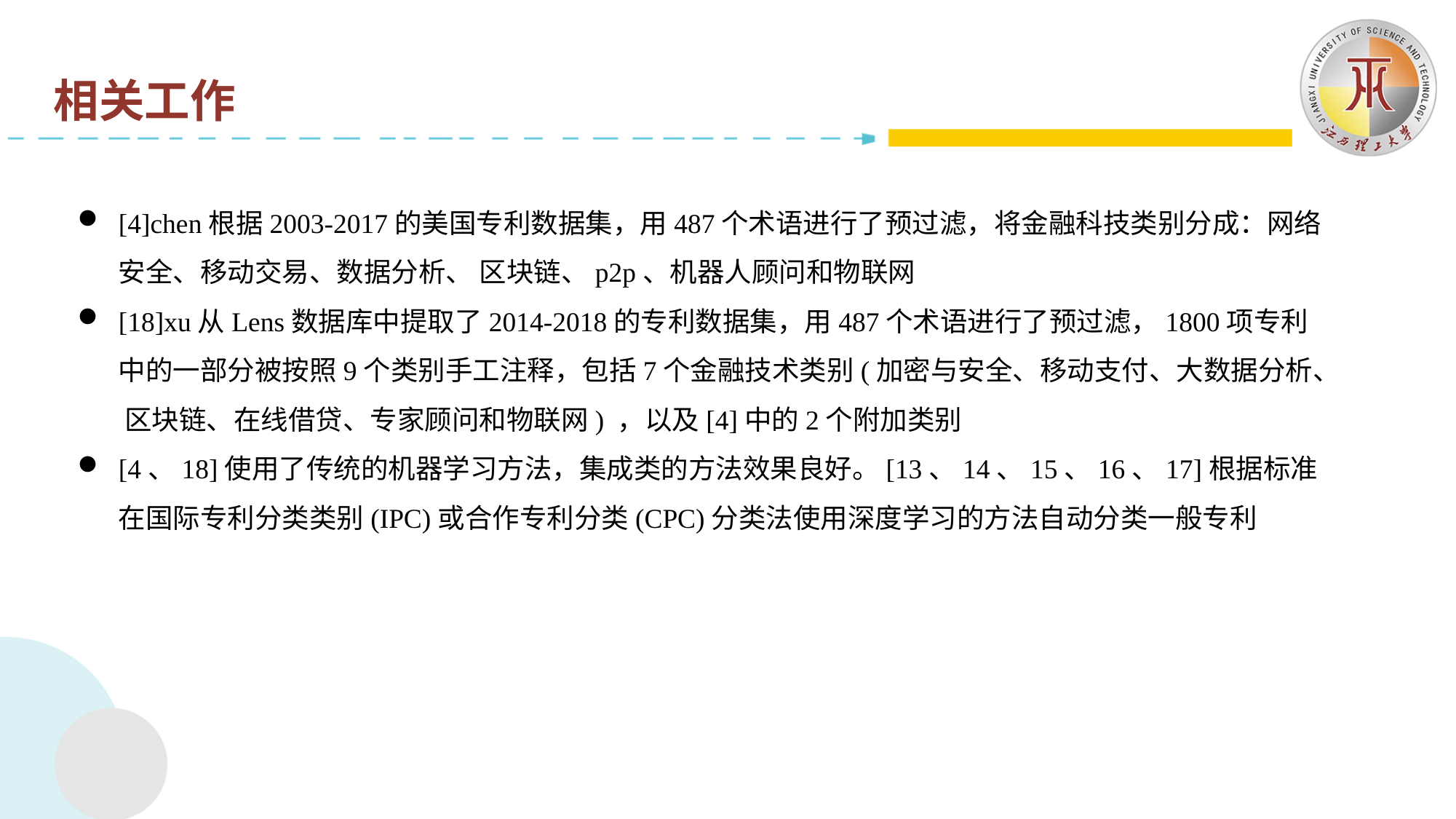

相关工作
[4]chen根据2003-2017的美国专利数据集，用487个术语进行了预过滤，将金融科技类别分成：网络安全、移动交易、数据分析、 区块链、p2p、机器人顾问和物联网
[18]xu从Lens数据库中提取了2014-2018的专利数据集，用487个术语进行了预过滤，1800项专利中的一部分被按照9个类别手工注释，包括7个金融技术类别(加密与安全、移动支付、大数据分析、 区块链、在线借贷、专家顾问和物联网) ，以及[4]中的2个附加类别
[4、18]使用了传统的机器学习方法，集成类的方法效果良好。[13、14、15、16、17]根据标准在国际专利分类类别(IPC)或合作专利分类(CPC)分类法使用深度学习的方法自动分类一般专利